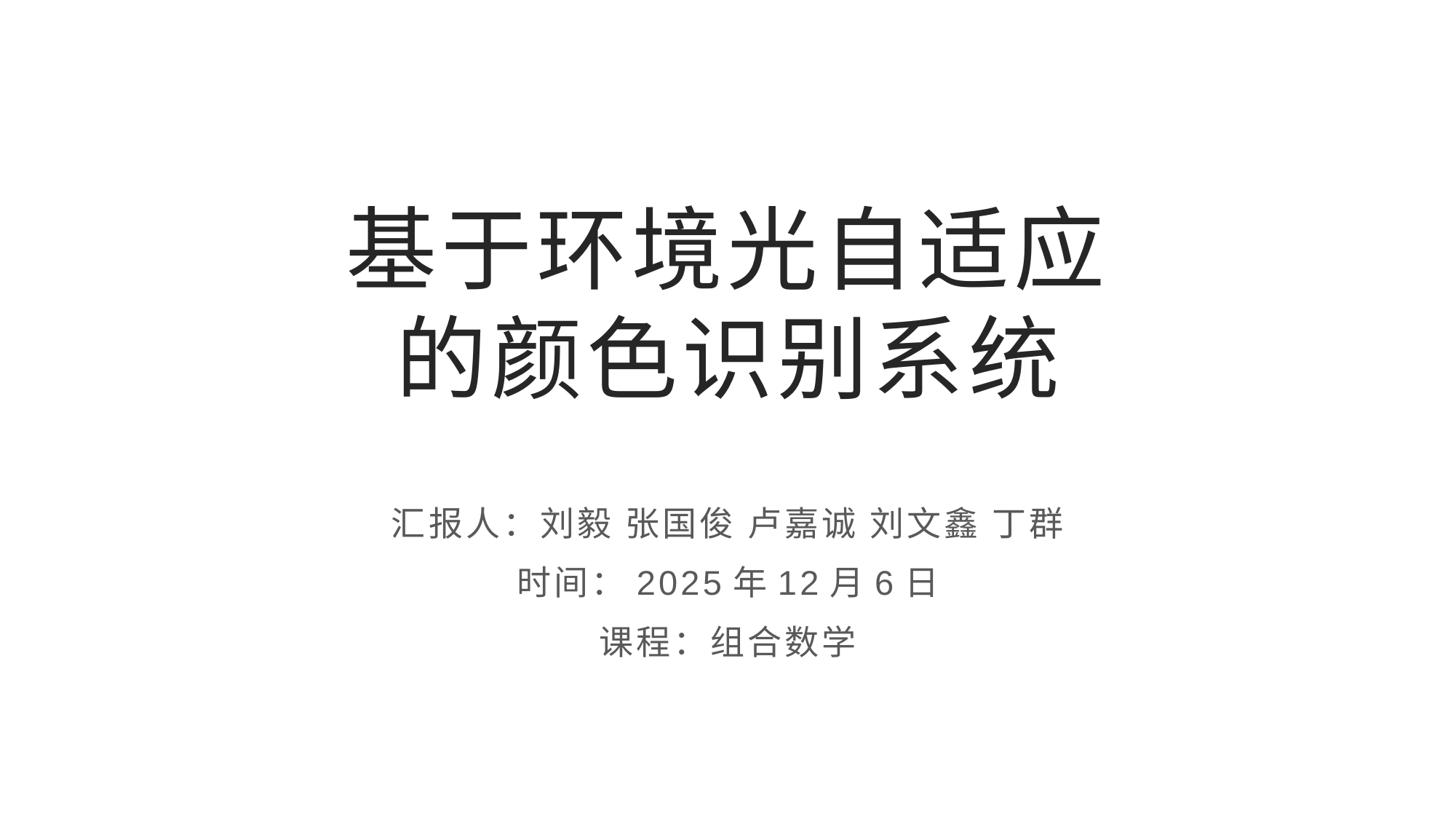

# 基于环境光自适应 的颜色识别系统
汇报人：刘毅 张国俊 卢嘉诚 刘文鑫 丁群
时间：2025年12月6日
课程：组合数学